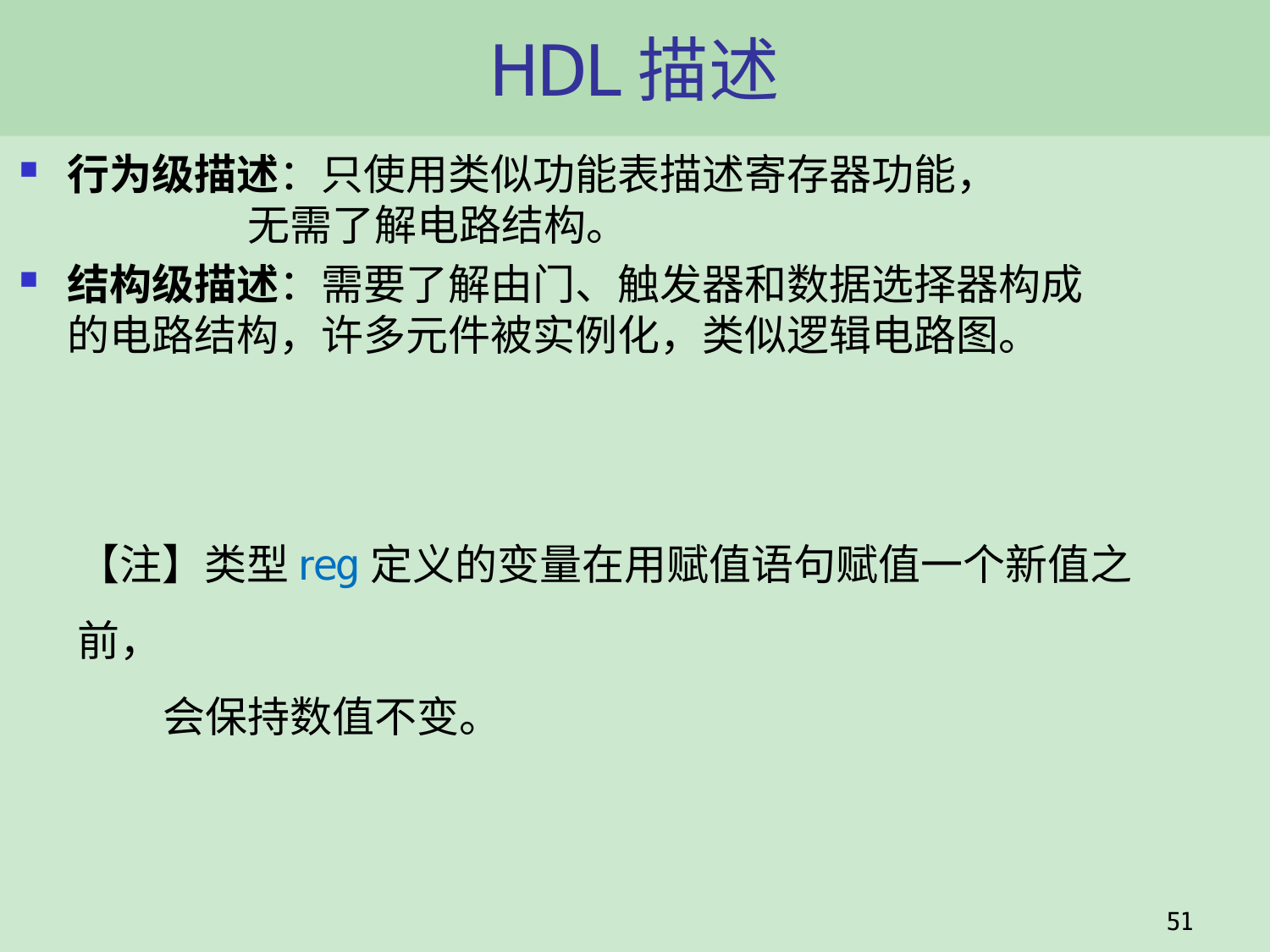

# HDL描述
行为级描述：只使用类似功能表描述寄存器功能，
                   无需了解电路结构。
结构级描述：需要了解由门、触发器和数据选择器构成
的电路结构，许多元件被实例化，类似逻辑电路图。
【注】类型reg定义的变量在用赋值语句赋值一个新值之前，
         会保持数值不变。

51